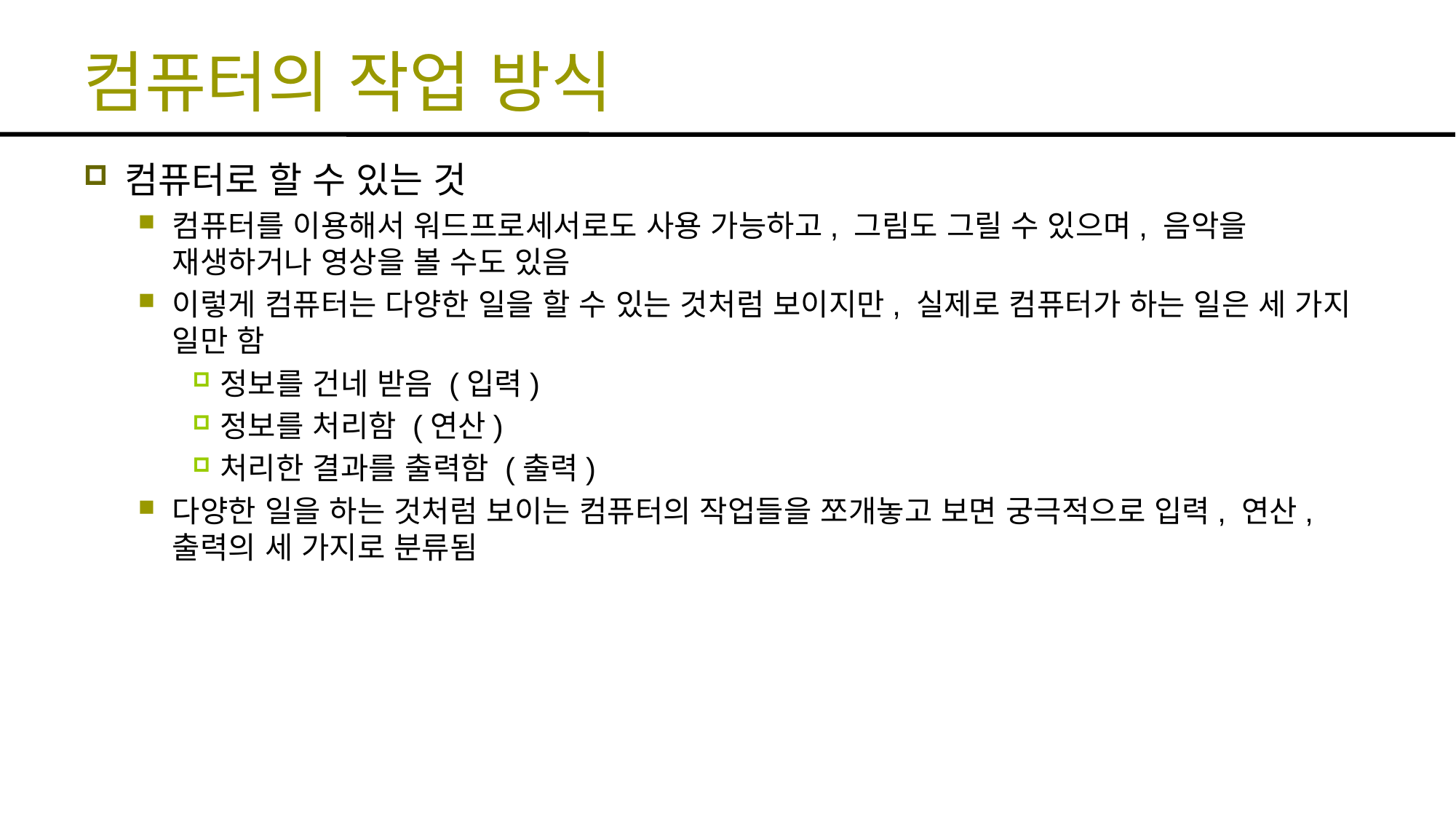

# 컴퓨터의 작업 방식
컴퓨터로 할 수 있는 것
컴퓨터를 이용해서 워드프로세서로도 사용 가능하고, 그림도 그릴 수 있으며, 음악을 재생하거나 영상을 볼 수도 있음
이렇게 컴퓨터는 다양한 일을 할 수 있는 것처럼 보이지만, 실제로 컴퓨터가 하는 일은 세 가지 일만 함
정보를 건네 받음 (입력)
정보를 처리함 (연산)
처리한 결과를 출력함 (출력)
다양한 일을 하는 것처럼 보이는 컴퓨터의 작업들을 쪼개놓고 보면 궁극적으로 입력, 연산, 출력의 세 가지로 분류됨